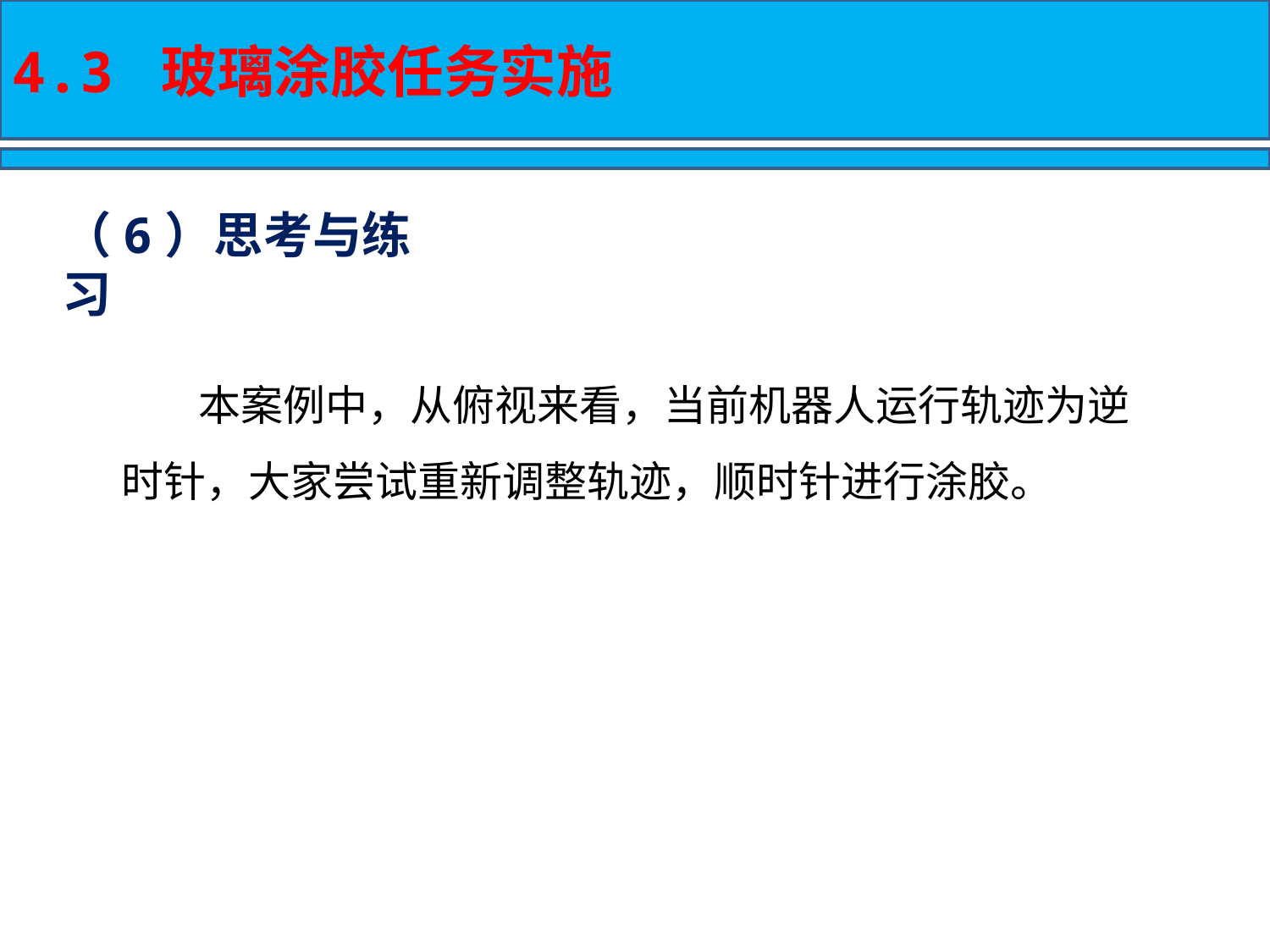

4.3 玻璃涂胶任务实施

（6）思考与练习
       本案例中，从俯视来看，当前机器人运行轨迹为逆时针，大家尝试重新调整轨迹，顺时针进行涂胶。